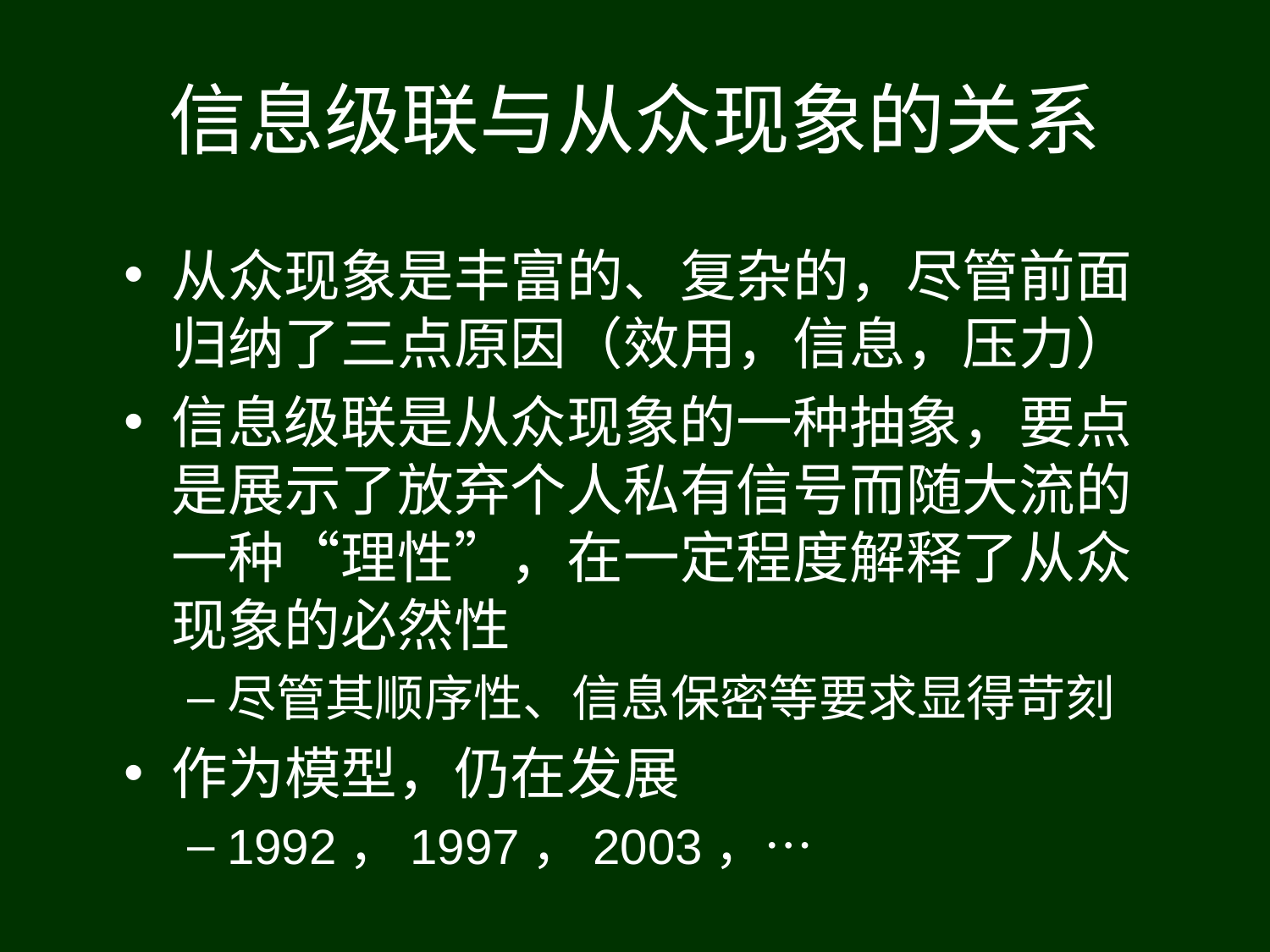

# 信息级联与从众现象的关系
从众现象是丰富的、复杂的，尽管前面归纳了三点原因（效用，信息，压力）
信息级联是从众现象的一种抽象，要点是展示了放弃个人私有信号而随大流的一种“理性”，在一定程度解释了从众现象的必然性
尽管其顺序性、信息保密等要求显得苛刻
作为模型，仍在发展
1992，1997，2003，…